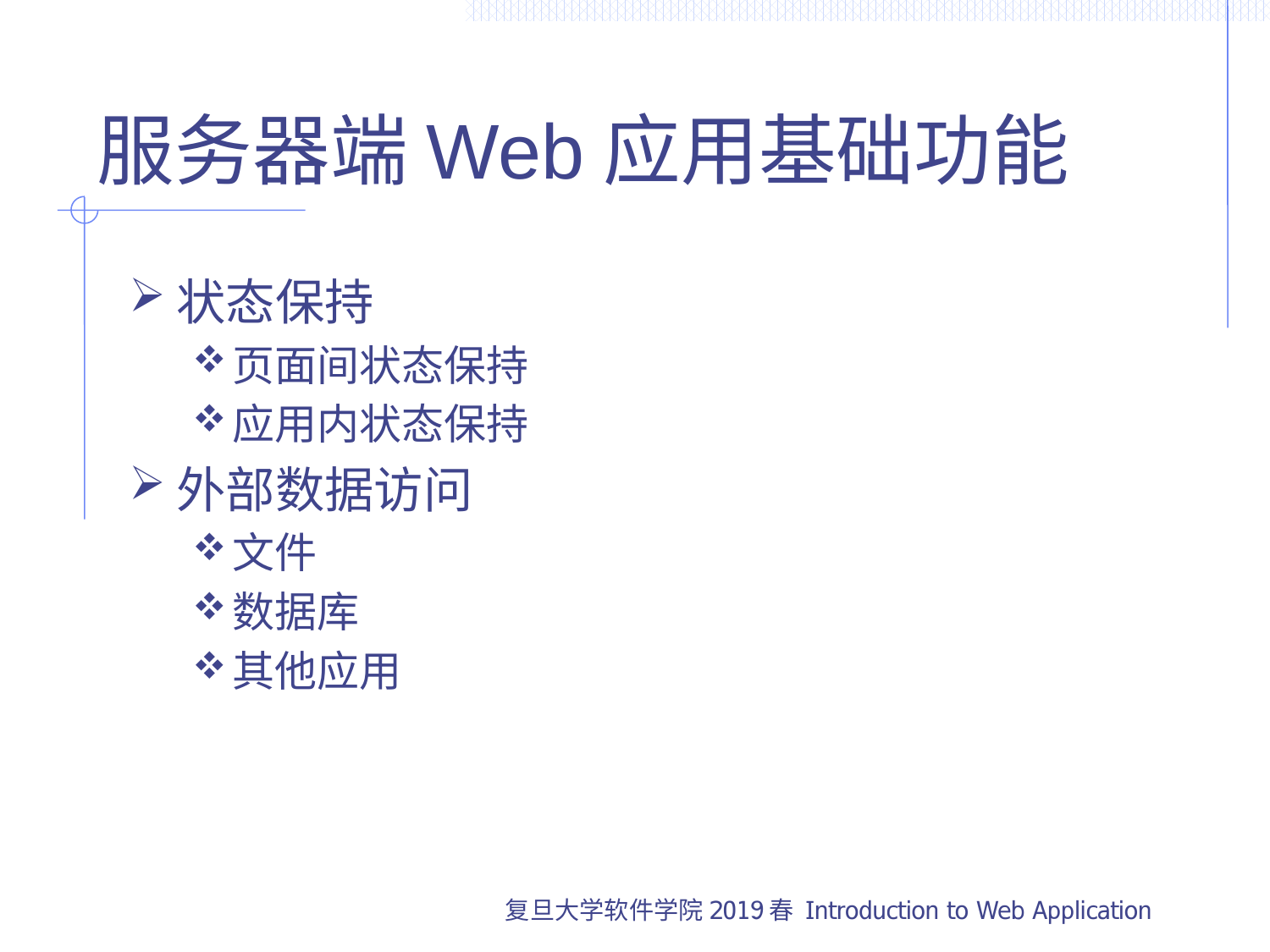

# 服务器端Web应用基础功能
状态保持
页面间状态保持
应用内状态保持
外部数据访问
文件
数据库
其他应用